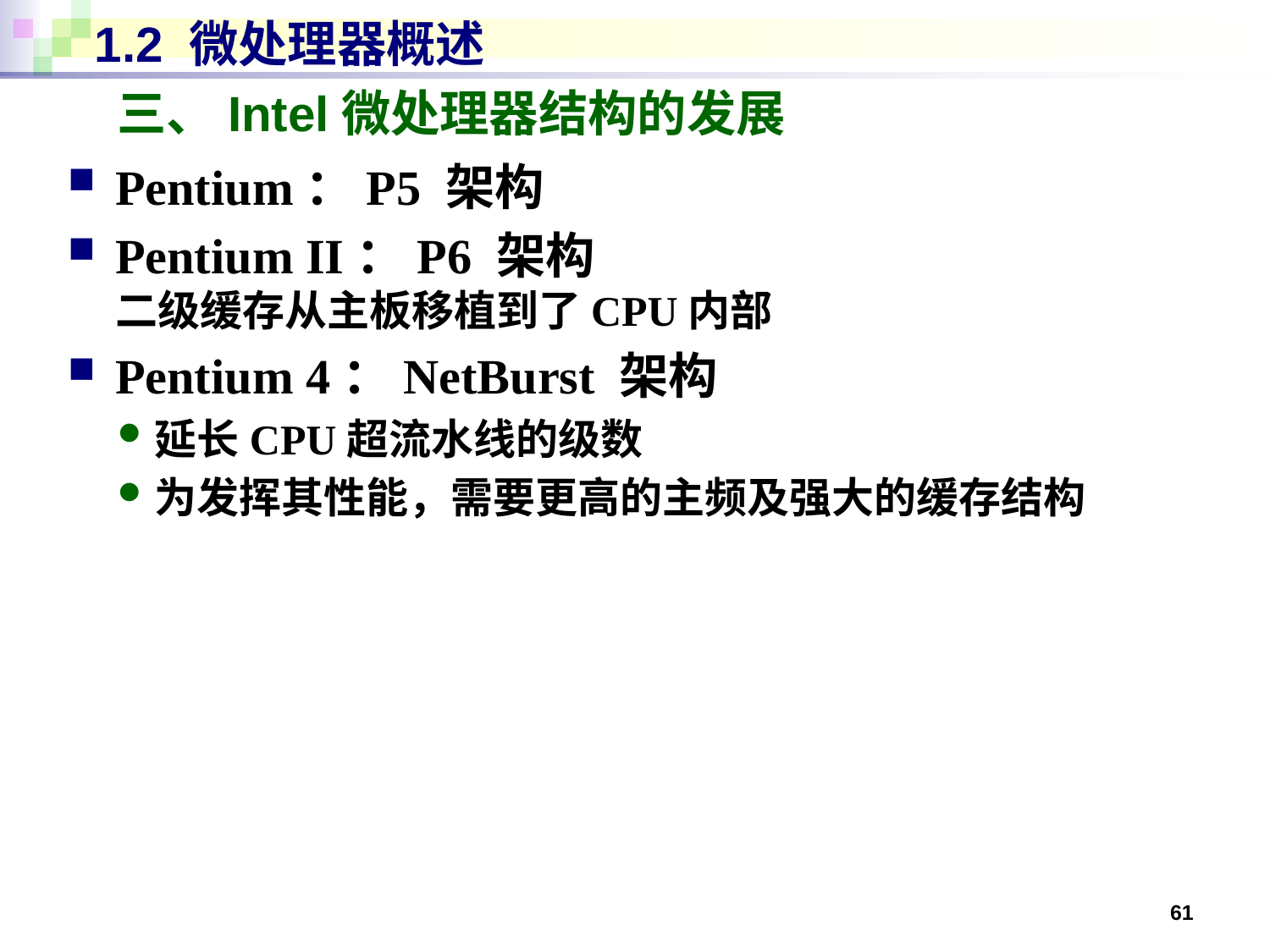

# 1.2 微处理器概述
三、Intel微处理器结构的发展
Pentium：P5 架构
Pentium II：P6 架构
二级缓存从主板移植到了CPU内部
Pentium 4：NetBurst 架构
延长CPU超流水线的级数
为发挥其性能，需要更高的主频及强大的缓存结构
61